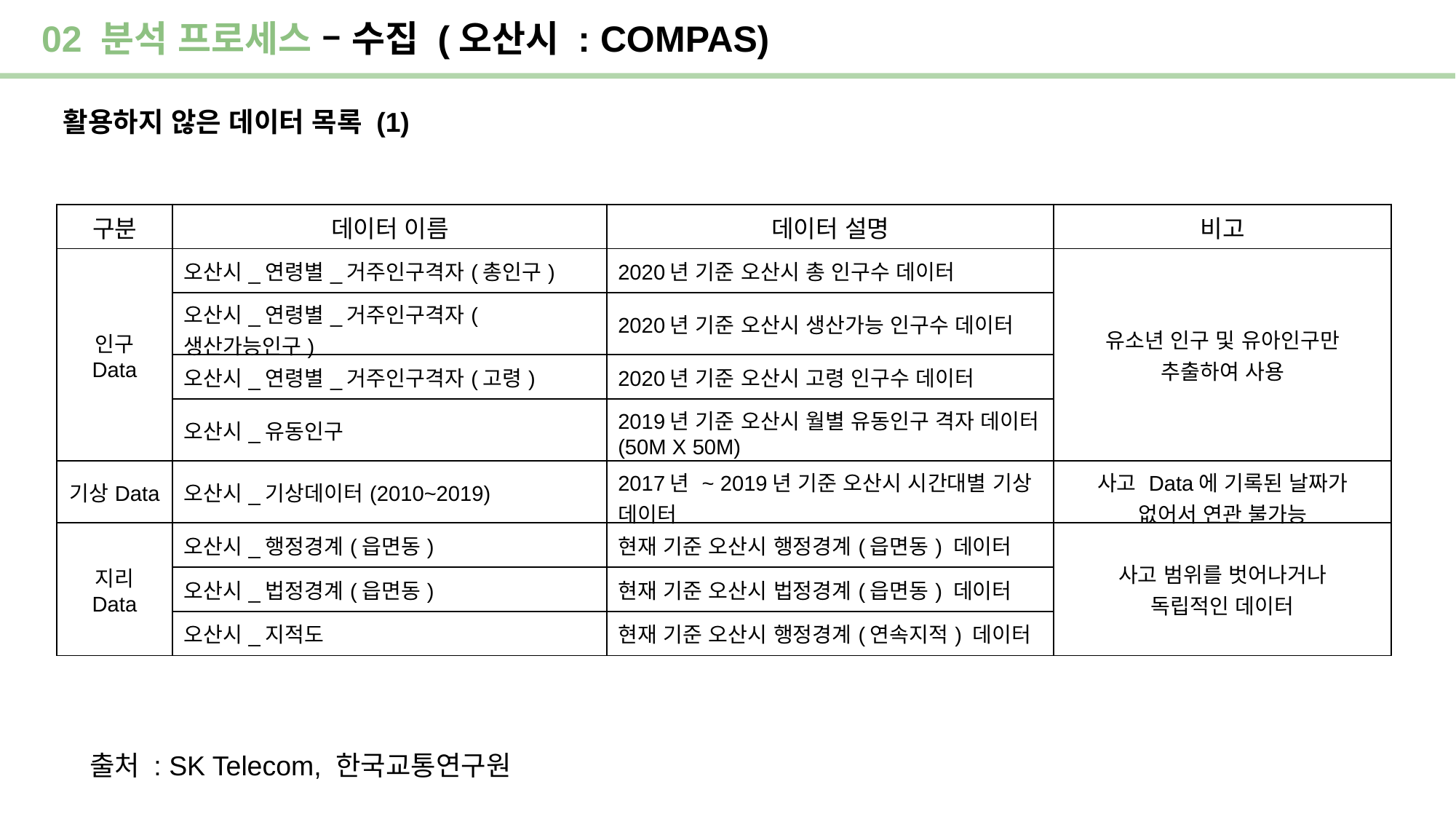

02 분석 프로세스 – 수집 (오산시 : COMPAS)

활용하지 않은 데이터 목록 (1)
| 구분 | 데이터 이름 | 데이터 설명 | 비고 |
| --- | --- | --- | --- |
| 인구 Data | 오산시\_연령별\_거주인구격자(총인구) | 2020년 기준 오산시 총 인구수 데이터 | 유소년 인구 및 유아인구만 추출하여 사용 |
|  | 오산시\_연령별\_거주인구격자(생산가능인구) | 2020년 기준 오산시 생산가능 인구수 데이터 |  |
|  | 오산시\_연령별\_거주인구격자(고령) | 2020년 기준 오산시 고령 인구수 데이터 |  |
|  | 오산시\_유동인구 | 2019년 기준 오산시 월별 유동인구 격자 데이터 (50M X 50M) |  |
| 기상Data | 오산시\_기상데이터(2010~2019) | 2017년 ~ 2019년 기준 오산시 시간대별 기상 데이터 | 사고 Data에 기록된 날짜가 없어서 연관 불가능 |
| 지리 Data | 오산시\_행정경계(읍면동) | 현재 기준 오산시 행정경계(읍면동) 데이터 | 사고 범위를 벗어나거나 독립적인 데이터 |
|  | 오산시\_법정경계(읍면동) | 현재 기준 오산시 법정경계(읍면동) 데이터 |  |
|  | 오산시\_지적도 | 현재 기준 오산시 행정경계(연속지적) 데이터 |  |
출처 : SK Telecom, 한국교통연구원